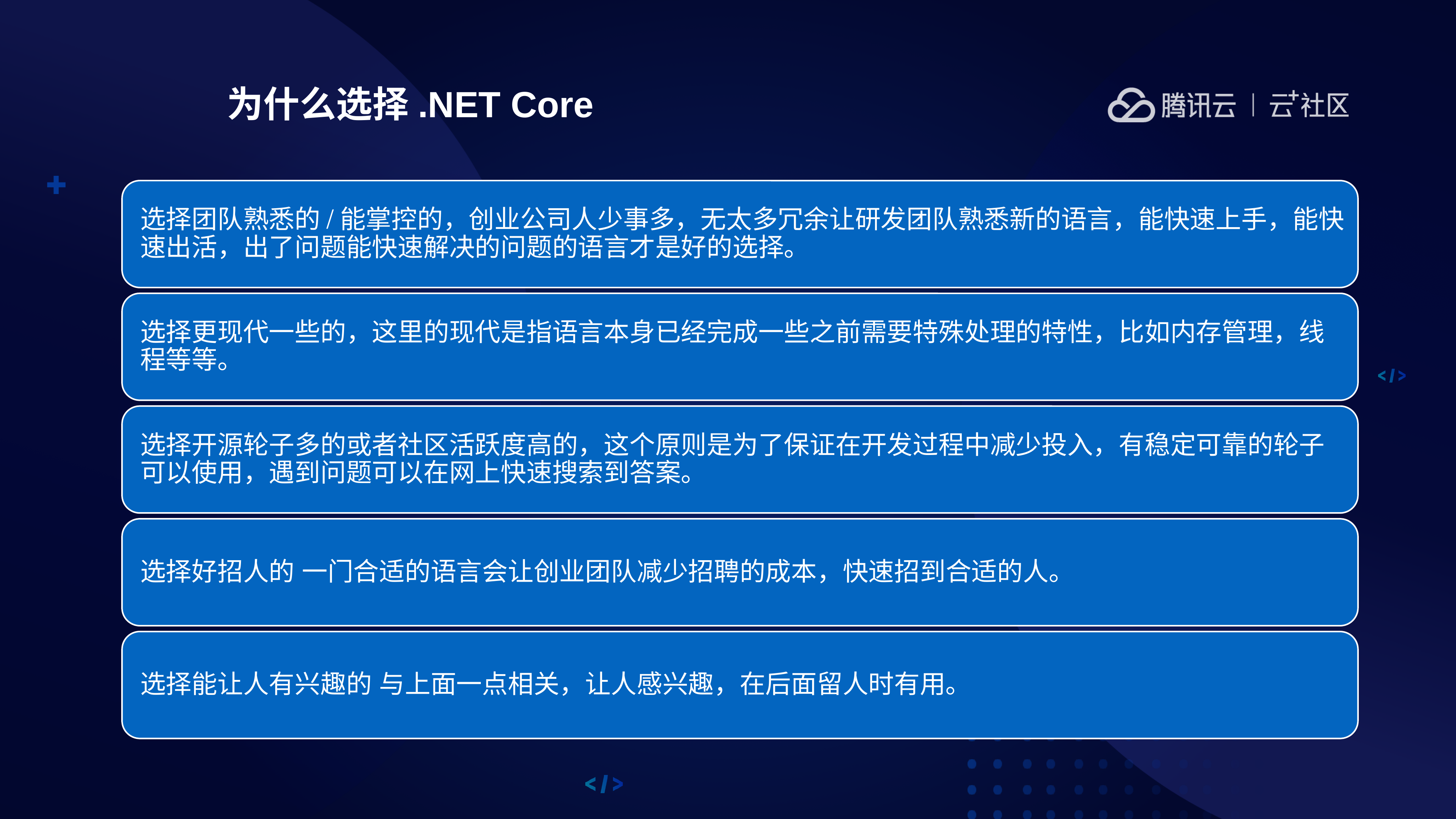

为什么选择.NET Core
选择团队熟悉的/能掌控的，创业公司人少事多，无太多冗余让研发团队熟悉新的语言，能快速上手，能快速出活，出了问题能快速解决的问题的语言才是好的选择。
选择更现代一些的，这里的现代是指语言本身已经完成一些之前需要特殊处理的特性，比如内存管理，线程等等。
选择开源轮子多的或者社区活跃度高的，这个原则是为了保证在开发过程中减少投入，有稳定可靠的轮子可以使用，遇到问题可以在网上快速搜索到答案。
选择好招人的 一门合适的语言会让创业团队减少招聘的成本，快速招到合适的人。
选择能让人有兴趣的 与上面一点相关，让人感兴趣，在后面留人时有用。